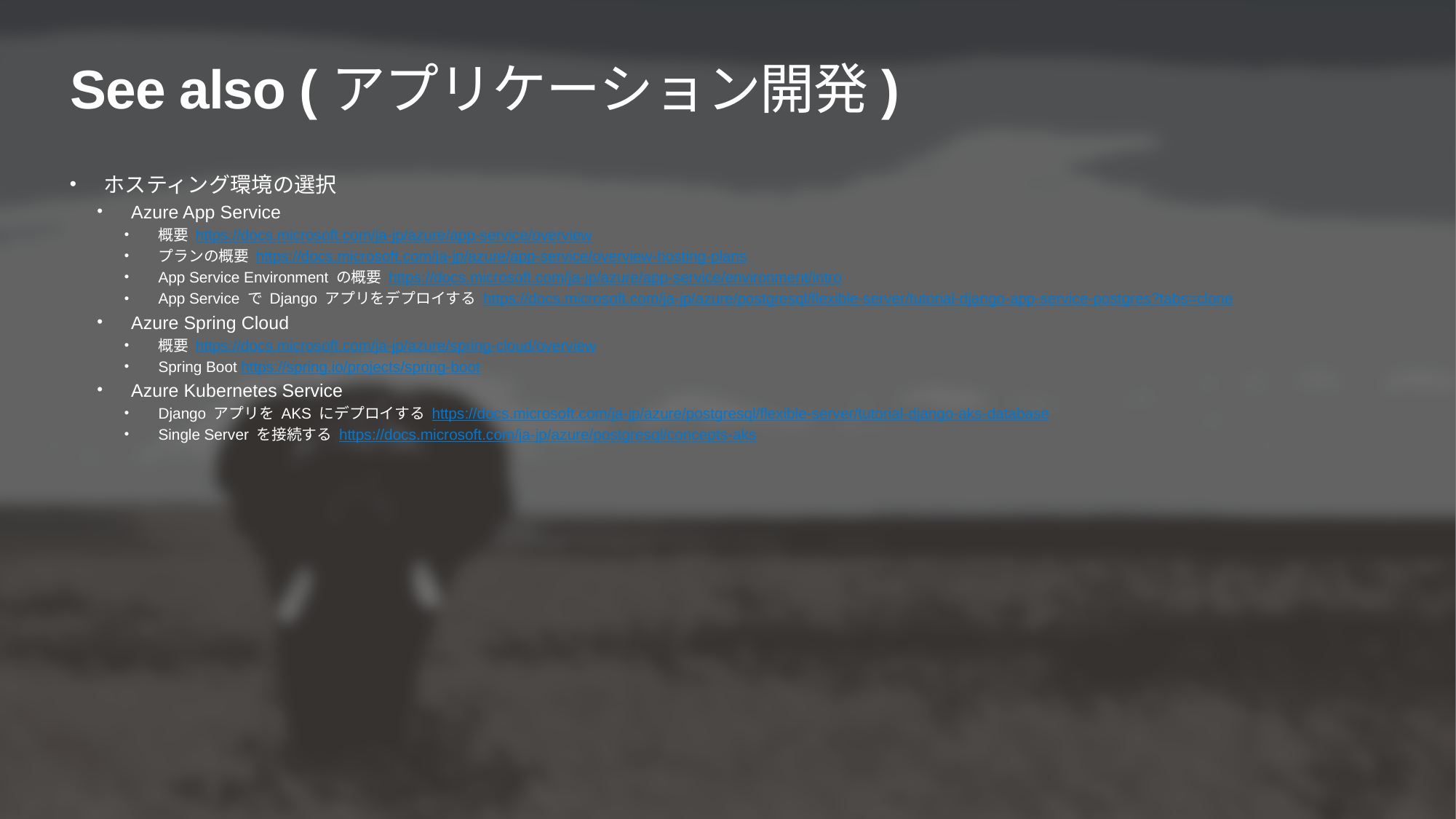

# See also (アプリケーション開発)
ホスティング環境の選択
Azure App Service
概要 https://docs.microsoft.com/ja-jp/azure/app-service/overview
プランの概要 https://docs.microsoft.com/ja-jp/azure/app-service/overview-hosting-plans
App Service Environment の概要 https://docs.microsoft.com/ja-jp/azure/app-service/environment/intro
App Service で Django アプリをデプロイする https://docs.microsoft.com/ja-jp/azure/postgresql/flexible-server/tutorial-django-app-service-postgres?tabs=clone
Azure Spring Cloud
概要 https://docs.microsoft.com/ja-jp/azure/spring-cloud/overview
Spring Boot https://spring.io/projects/spring-boot
Azure Kubernetes Service
Django アプリを AKS にデプロイする https://docs.microsoft.com/ja-jp/azure/postgresql/flexible-server/tutorial-django-aks-database
Single Server を接続する https://docs.microsoft.com/ja-jp/azure/postgresql/concepts-aks